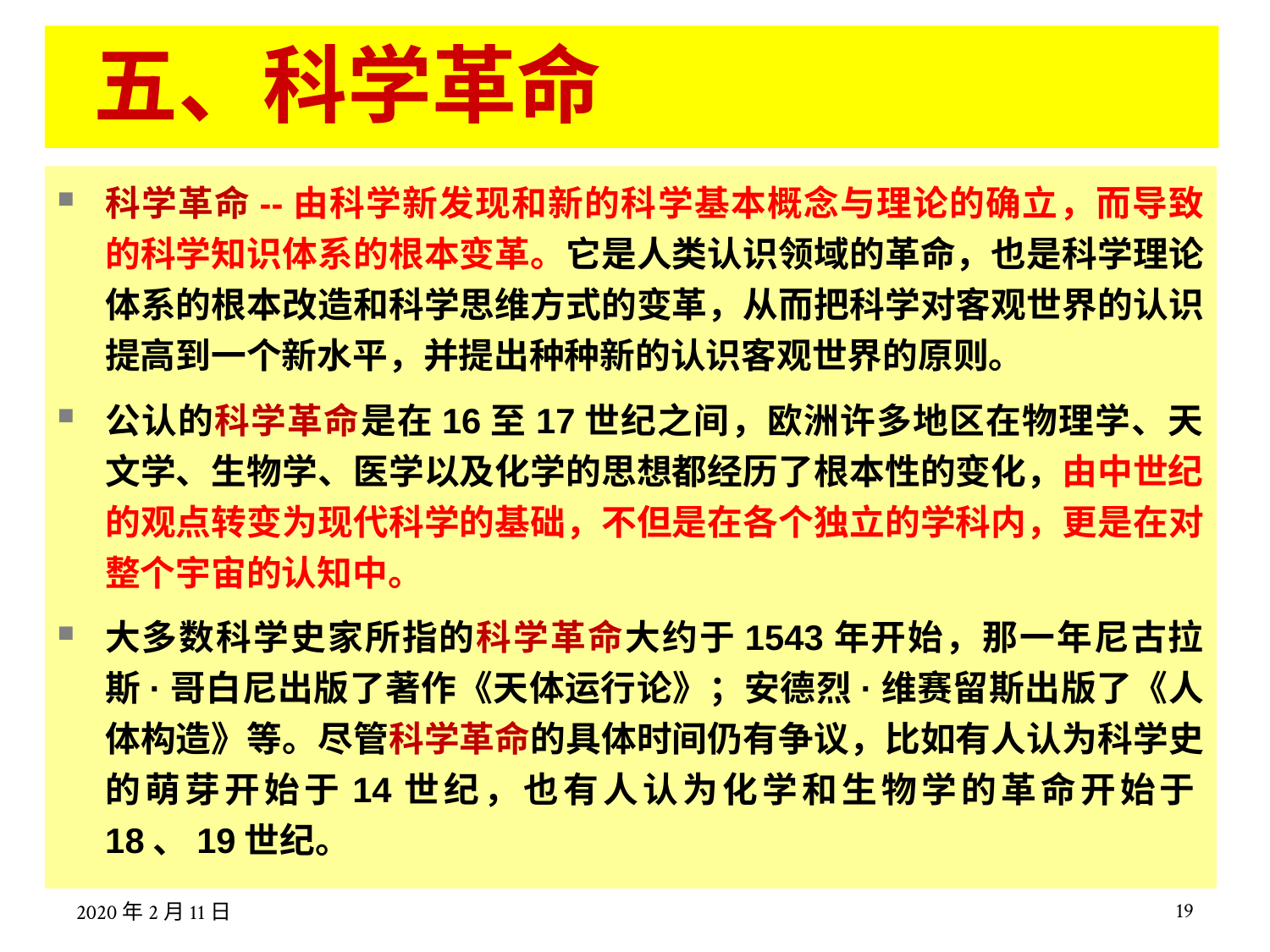

# 五、科学革命
科学革命--由科学新发现和新的科学基本概念与理论的确立，而导致的科学知识体系的根本变革。它是人类认识领域的革命，也是科学理论体系的根本改造和科学思维方式的变革，从而把科学对客观世界的认识提高到一个新水平，并提出种种新的认识客观世界的原则。
公认的科学革命是在16至17世纪之间，欧洲许多地区在物理学、天文学、生物学、医学以及化学的思想都经历了根本性的变化，由中世纪的观点转变为现代科学的基础，不但是在各个独立的学科内，更是在对整个宇宙的认知中。
大多数科学史家所指的科学革命大约于1543年开始，那一年尼古拉斯·哥白尼出版了著作《天体运行论》；安德烈·维赛留斯出版了《人体构造》等。尽管科学革命的具体时间仍有争议，比如有人认为科学史的萌芽开始于14世纪，也有人认为化学和生物学的革命开始于18、19世纪。
2020年2月11日
19